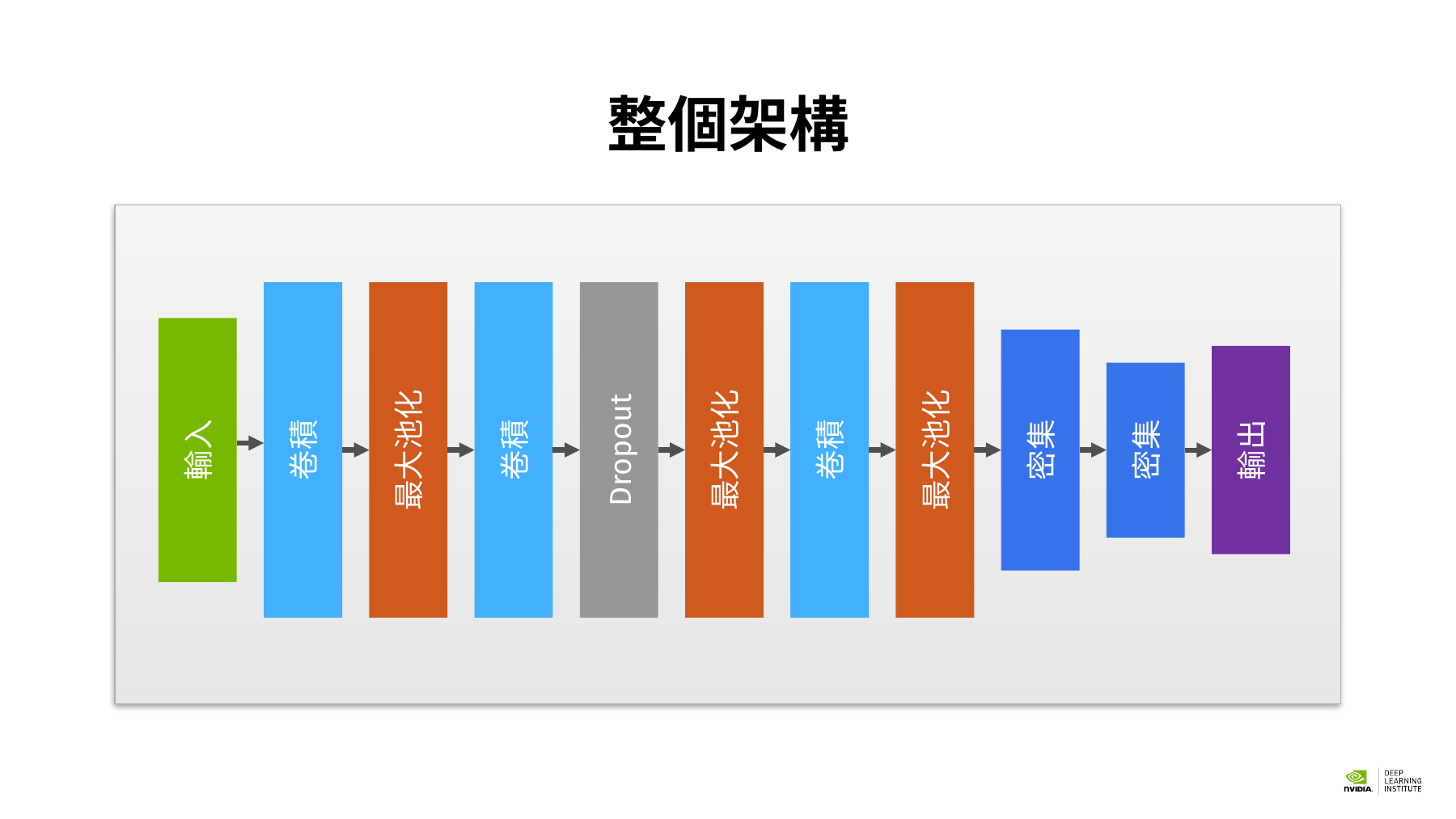

# 整個架構

輸入
卷積
最大池化
卷積
Dropout
最大池化
卷積
最大池化
密集
密集
輸出